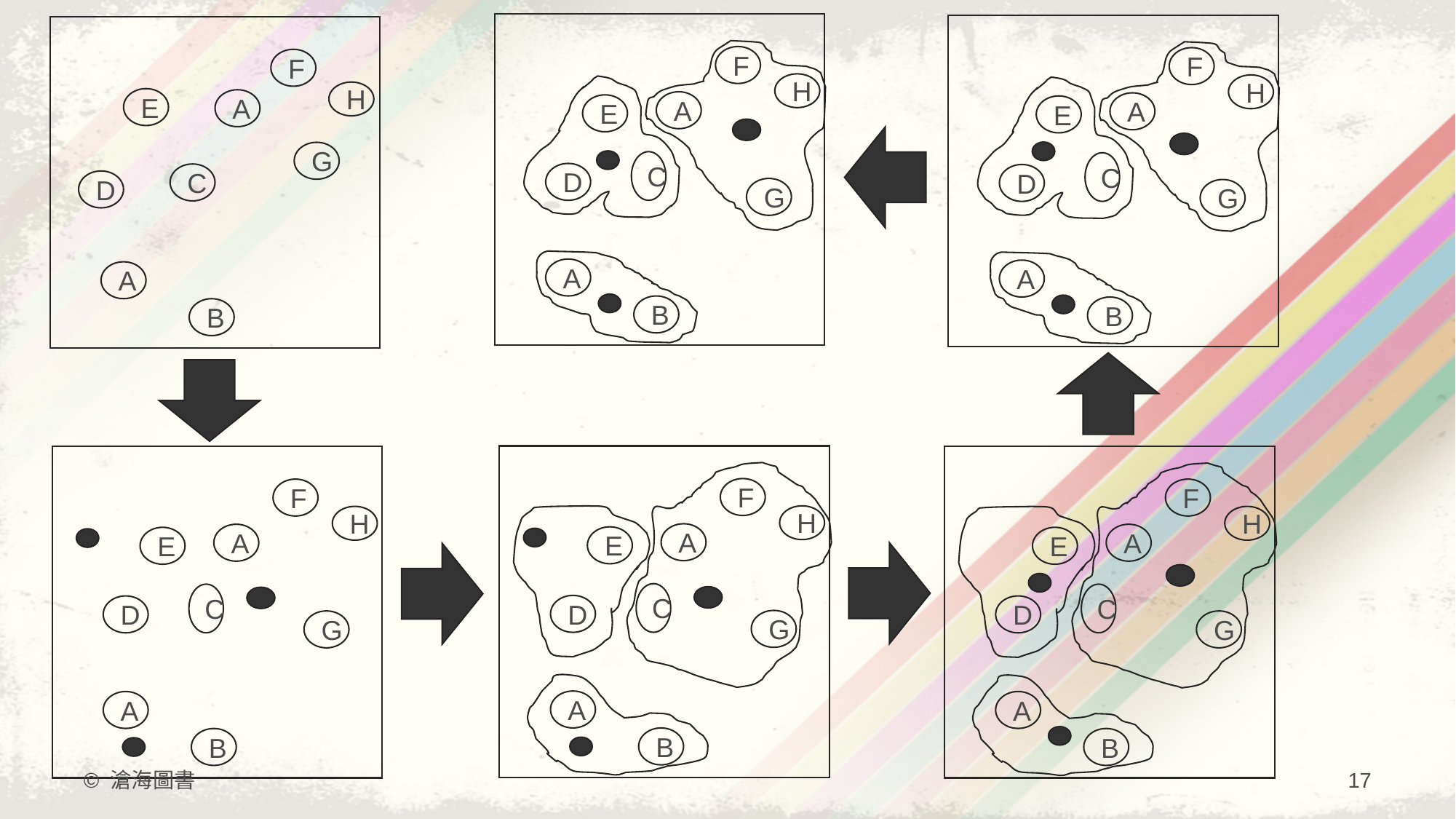

F
F
F
H
H

H
E
A
A
A
E
E

G

C
C
D
C
D
D
G
G

A
A
A

B
B
B

F
F
F

H

H
H
A
A
A
E
E
E

C
C
C

D
D
D
G
G
G

A
A
A

B
B
B

© 滄海圖書
17